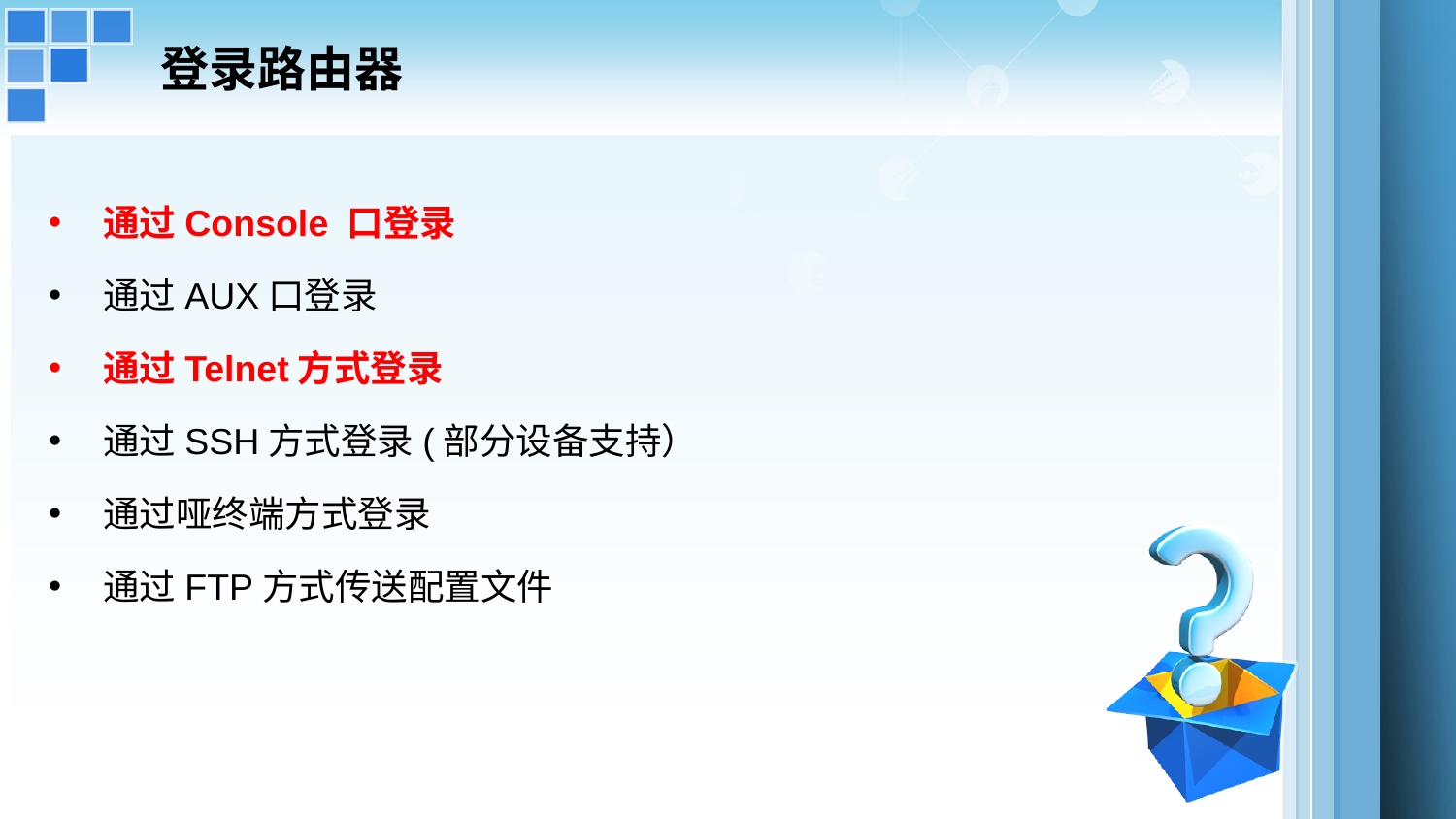

# 登录路由器
通过Console 口登录
通过AUX口登录
通过Telnet方式登录
通过SSH方式登录(部分设备支持）
通过哑终端方式登录
通过FTP方式传送配置文件